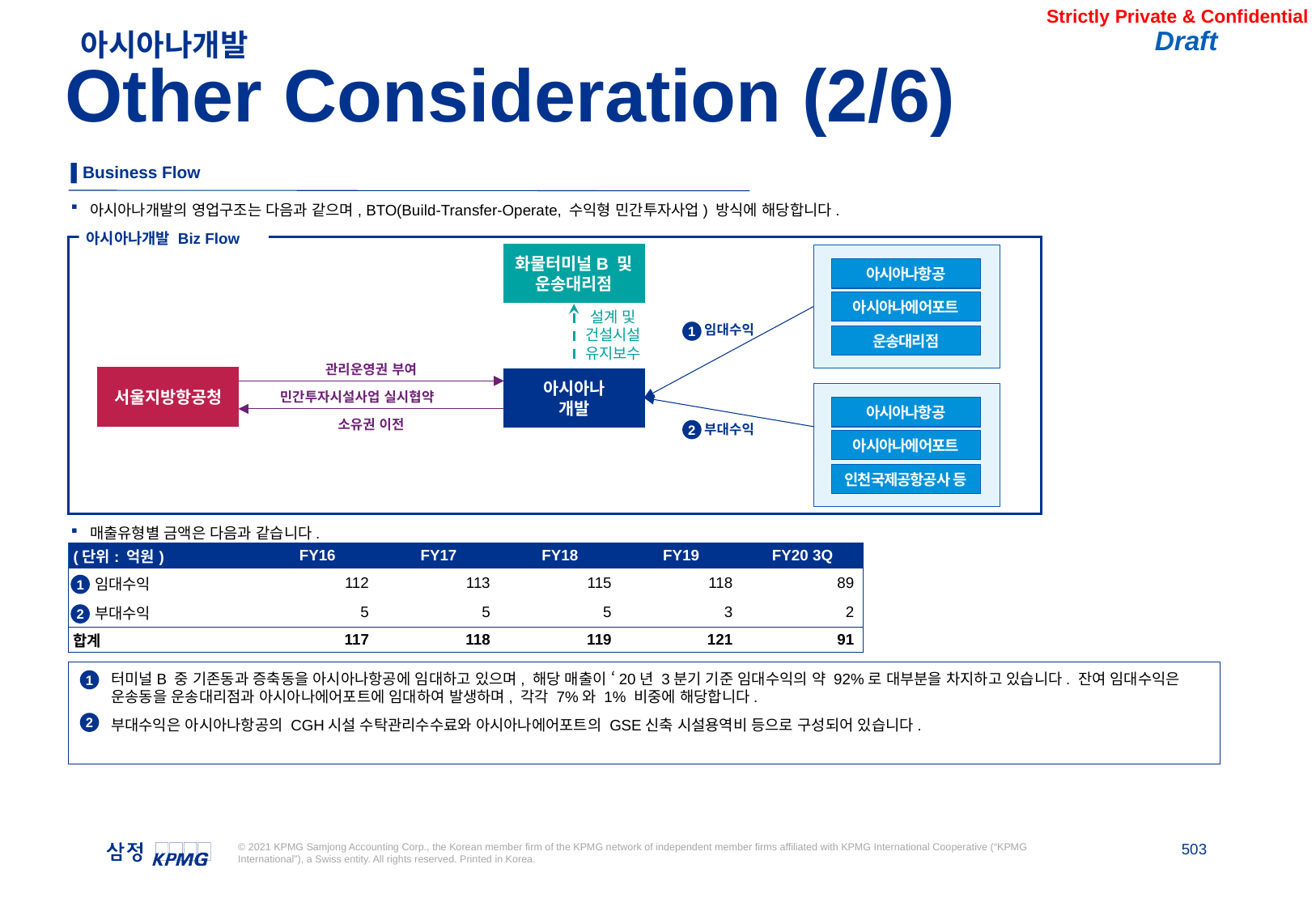

아시아나개발
Other Consideration (2/6)
▌Business Flow

아시아나개발의 영업구조는 다음과 같으며, BTO(Build-Transfer-Operate, 수익형 민간투자사업) 방식에 해당합니다.
아시아나개발 Biz Flow

화물터미널B 및 운송대리점
서울지방항공청
아시아나
개발

아시아나항공
아시아나에어포트
설계 및 건설시설 유지보수
임대수익
1
운송대리점
관리운영권 부여
민간투자시설사업 실시협약

아시아나항공
소유권 이전
부대수익
2
아시아나에어포트
인천국제공항공사 등
매출유형별 금액은 다음과 같습니다.
| (단위: 억원) | FY16 | FY17 | FY18 | FY19 | FY20 3Q |
| --- | --- | --- | --- | --- | --- |
| 임대수익 | 112 | 113 | 115 | 118 | 89 |
| 부대수익 | 5 | 5 | 5 | 3 | 2 |
| 합계 | 117 | 118 | 119 | 121 | 91 |
1
2
터미널B 중 기존동과 증축동을 아시아나항공에 임대하고 있으며, 해당 매출이 ‘20년 3분기 기준 임대수익의 약 92%로 대부분을 차지하고 있습니다. 잔여 임대수익은 운송동을 운송대리점과 아시아나에어포트에 임대하여 발생하며, 각각 7%와 1% 비중에 해당합니다.
부대수익은 아시아나항공의 CGH시설 수탁관리수수료와 아시아나에어포트의 GSE신축 시설용역비 등으로 구성되어 있습니다.
1
2